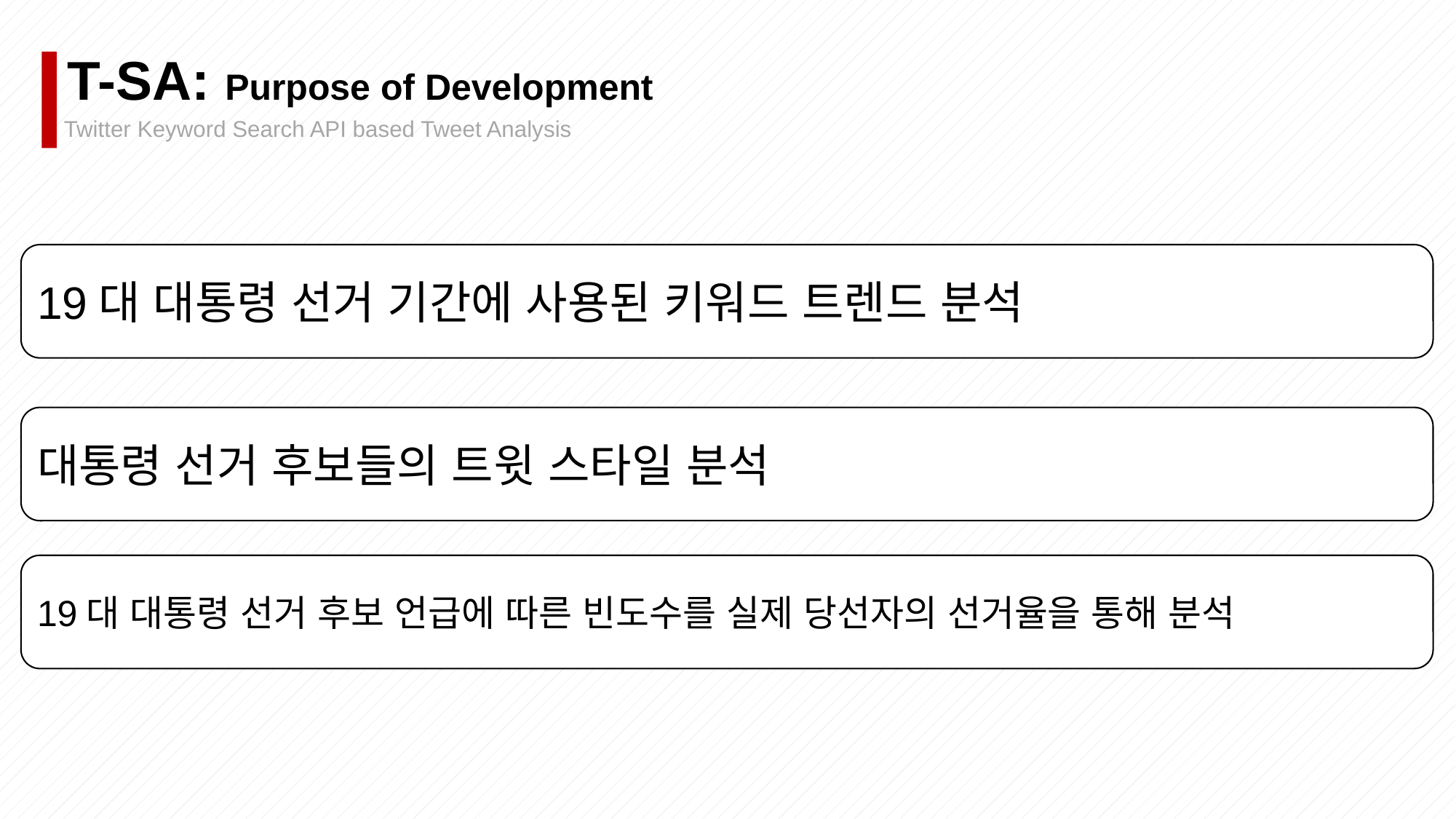

T-SA: Purpose of Development

Twitter Keyword Search API based Tweet Analysis
19대 대통령 선거 기간에 사용된 키워드 트렌드 분석
대통령 선거 후보들의 트윗 스타일 분석
19대 대통령 선거 후보 언급에 따른 빈도수를 실제 당선자의 선거율을 통해 분석